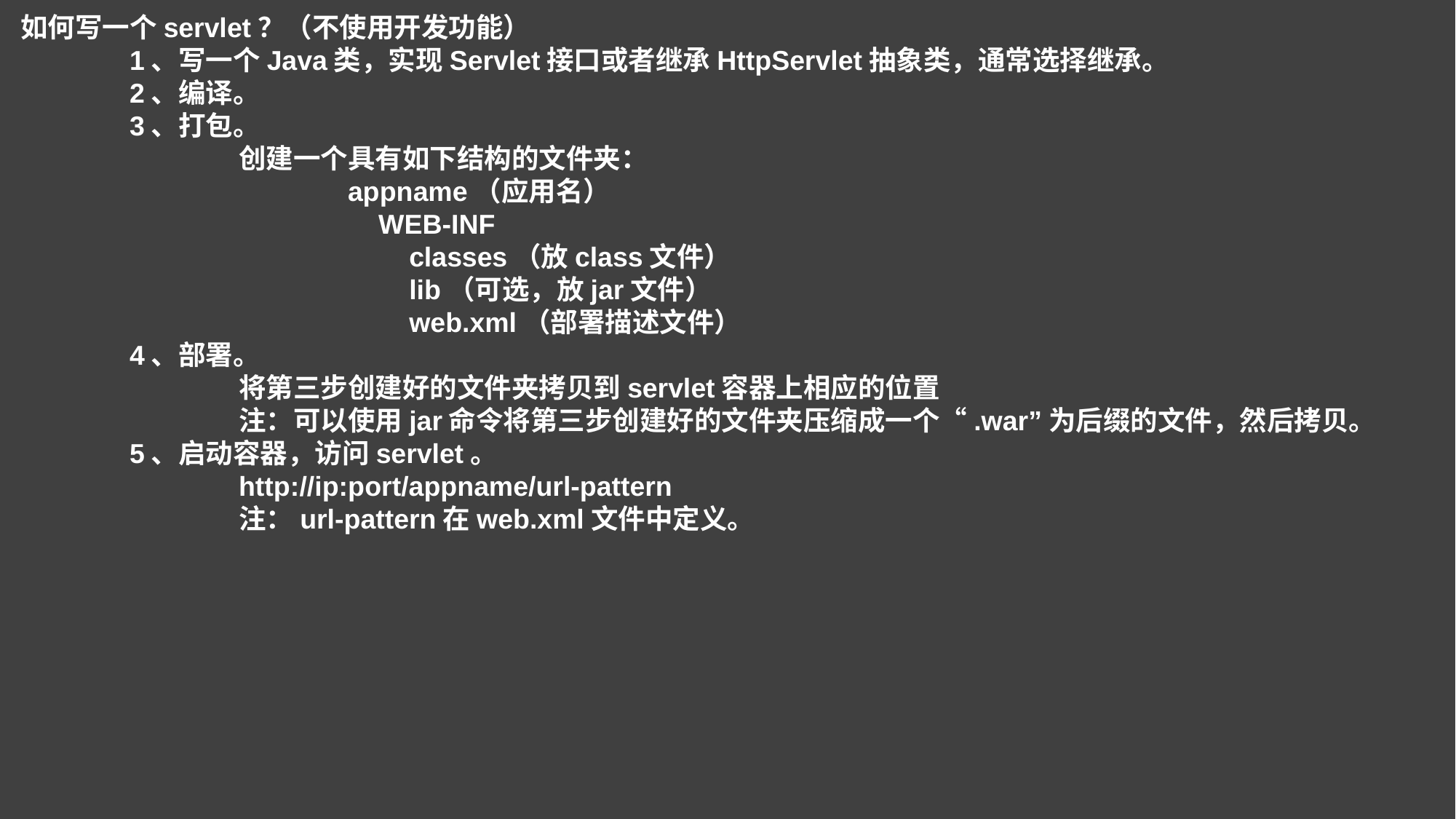

如何写一个servlet？（不使用开发功能）
	1、写一个Java类，实现Servlet接口或者继承HttpServlet抽象类，通常选择继承。
	2、编译。
	3、打包。
		创建一个具有如下结构的文件夹：
			appname（应用名）
			    WEB-INF
			        classes（放class文件）
			        lib（可选，放jar文件）
			        web.xml（部署描述文件）
	4、部署。
		将第三步创建好的文件夹拷贝到servlet容器上相应的位置
		注：可以使用jar命令将第三步创建好的文件夹压缩成一个“.war”为后缀的文件，然后拷贝。
	5、启动容器，访问servlet。
		http://ip:port/appname/url-pattern
		注：url-pattern在web.xml文件中定义。